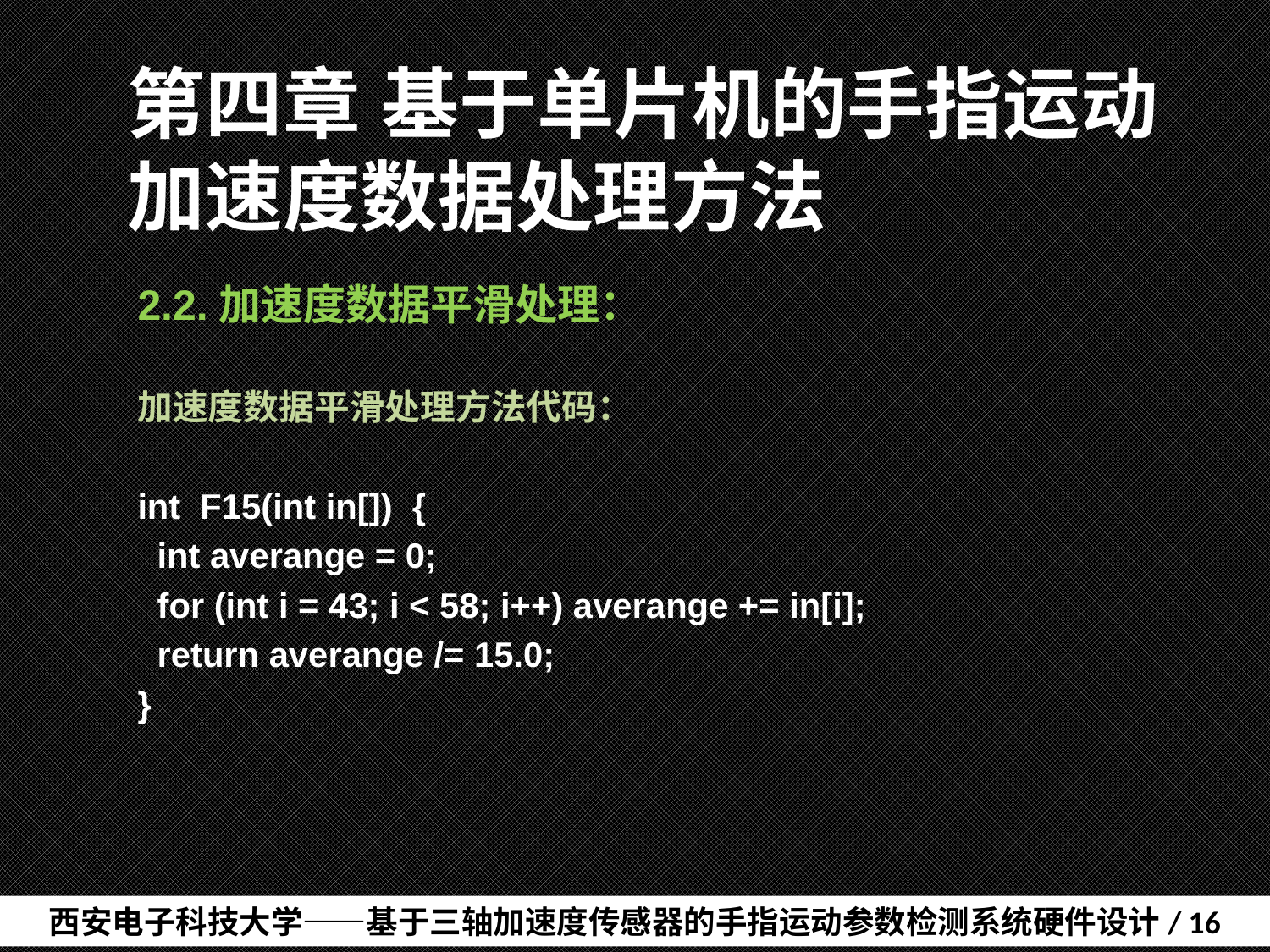

# 第四章	基于单片机的手指运动加速度数据处理方法
2.2.加速度数据平滑处理：

加速度数据平滑处理方法代码：

int  F15(int in[])  {
  int averange = 0;
  for (int i = 43; i < 58; i++) averange += in[i];
  return averange /= 15.0;
}

西安电子科技大学——基于三轴加速度传感器的手指运动参数检测系统硬件设计/ 16